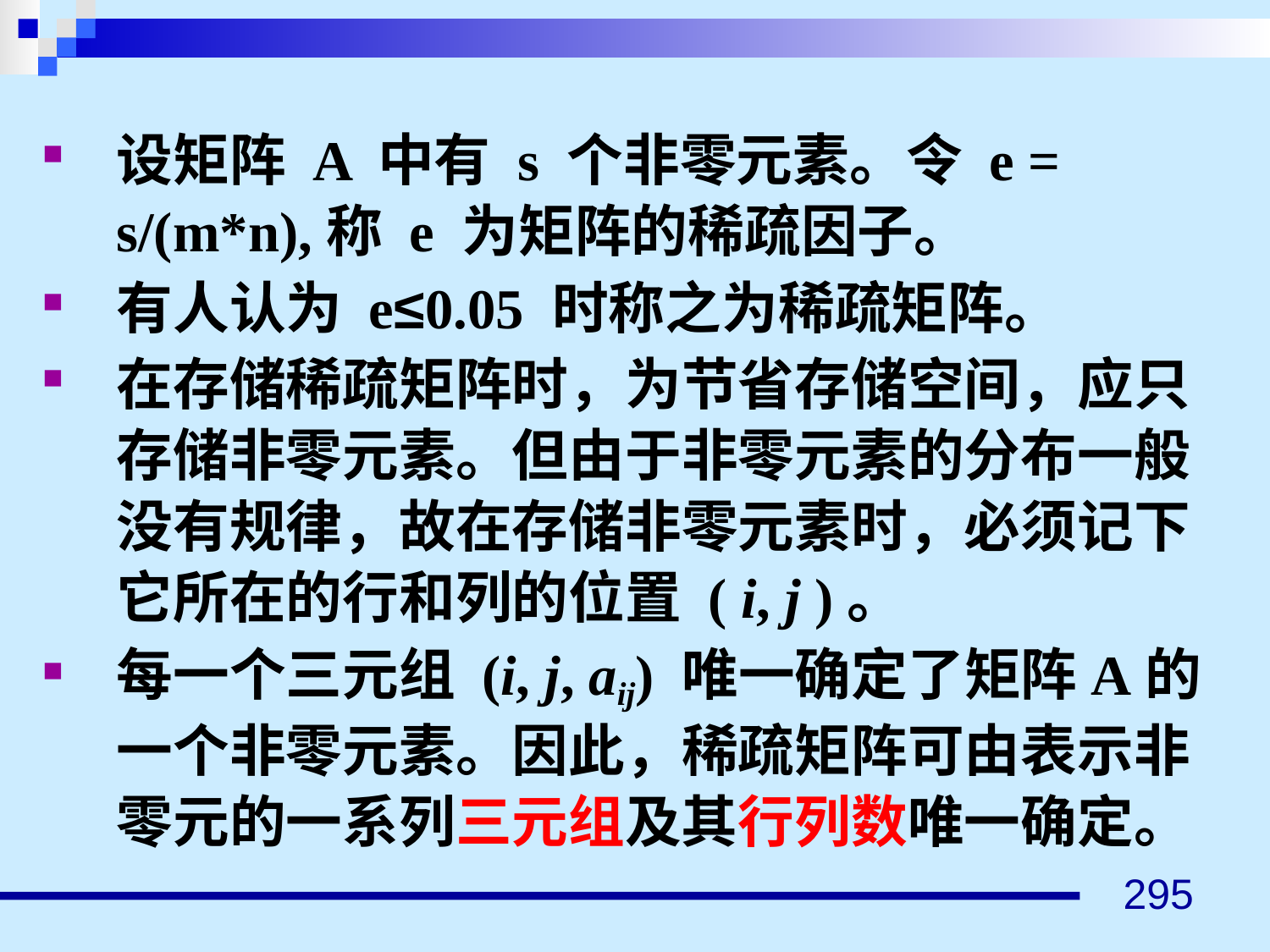

设矩阵 A 中有 s 个非零元素。令 e = s/(m*n),称 e 为矩阵的稀疏因子。
有人认为 e≤0.05 时称之为稀疏矩阵。
在存储稀疏矩阵时，为节省存储空间，应只存储非零元素。但由于非零元素的分布一般没有规律，故在存储非零元素时，必须记下它所在的行和列的位置 ( i, j )。
每一个三元组 (i, j, aij) 唯一确定了矩阵A的一个非零元素。因此，稀疏矩阵可由表示非零元的一系列三元组及其行列数唯一确定。
295